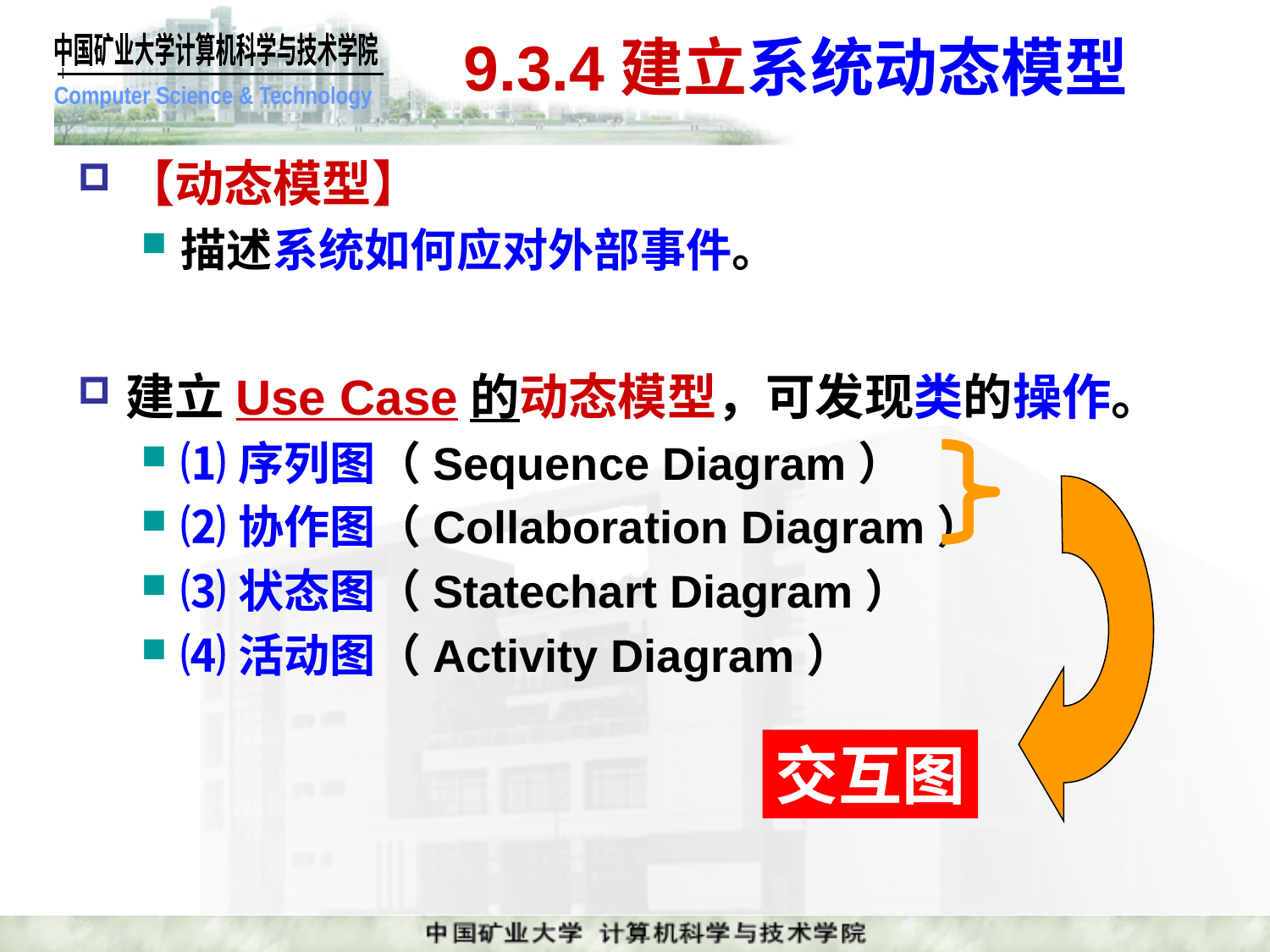

# 9.3.4建立系统动态模型
【动态模型】
描述系统如何应对外部事件。

建立Use Case的动态模型，可发现类的操作。
⑴序列图（Sequence Diagram）
⑵协作图（Collaboration Diagram）
⑶状态图（Statechart Diagram）
⑷活动图（Activity Diagram）

交互图
167